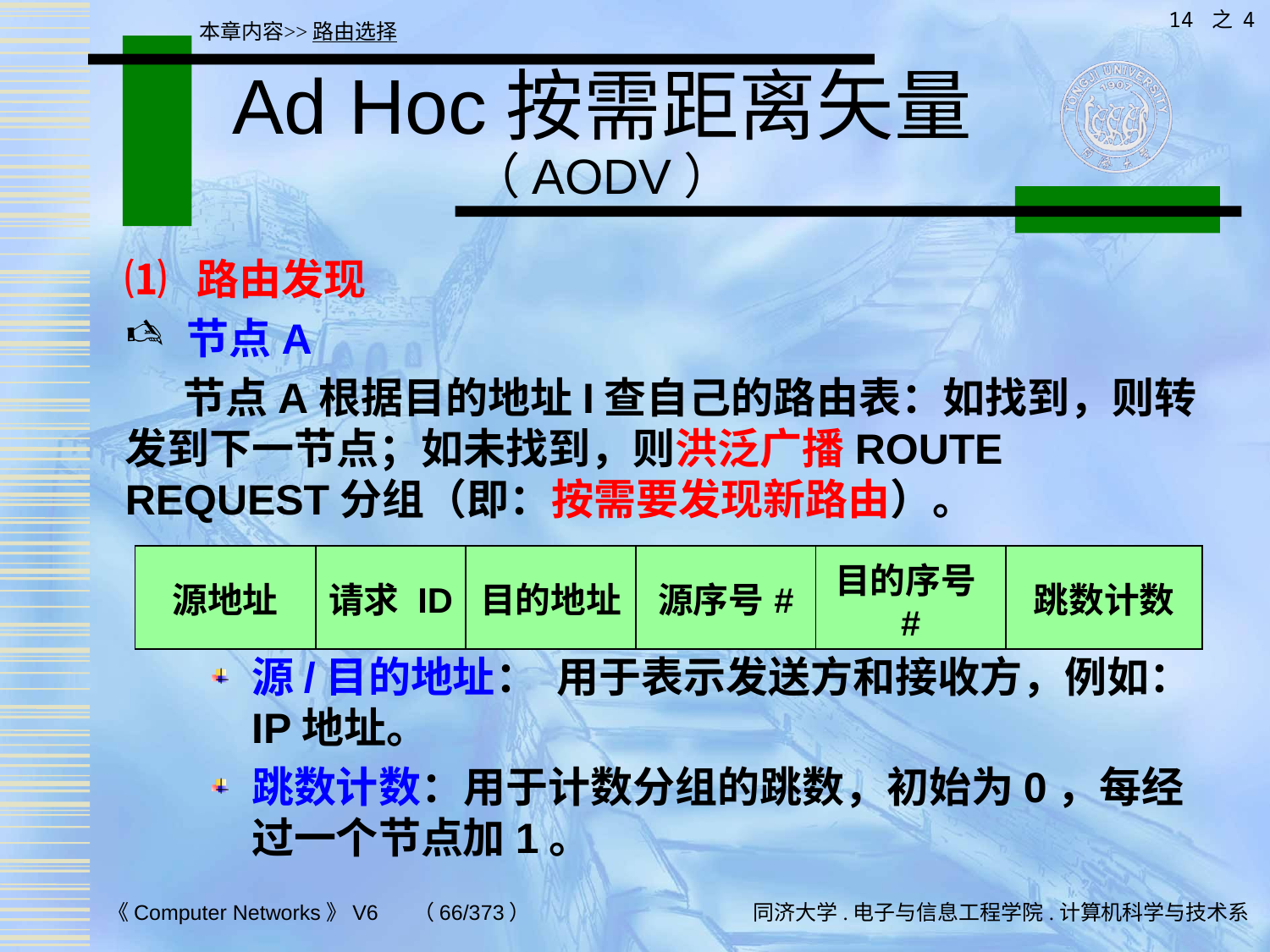

14 之 4
本章内容>>路由选择
# Ad Hoc按需距离矢量（AODV）
⑴  路由发现
节点A
     节点A根据目的地址I查自己的路由表：如找到，则转发到下一节点；如未找到，则洪泛广播ROUTE REQUEST分组（即：按需要发现新路由）。

源/目的地址：  用于表示发送方和接收方，例如：IP地址。
跳数计数：用于计数分组的跳数，初始为0，每经过一个节点加1。

| 源地址 | 请求 ID | 目的地址 | 源序号# | 目的序号# | 跳数计数 |
| --- | --- | --- | --- | --- | --- |